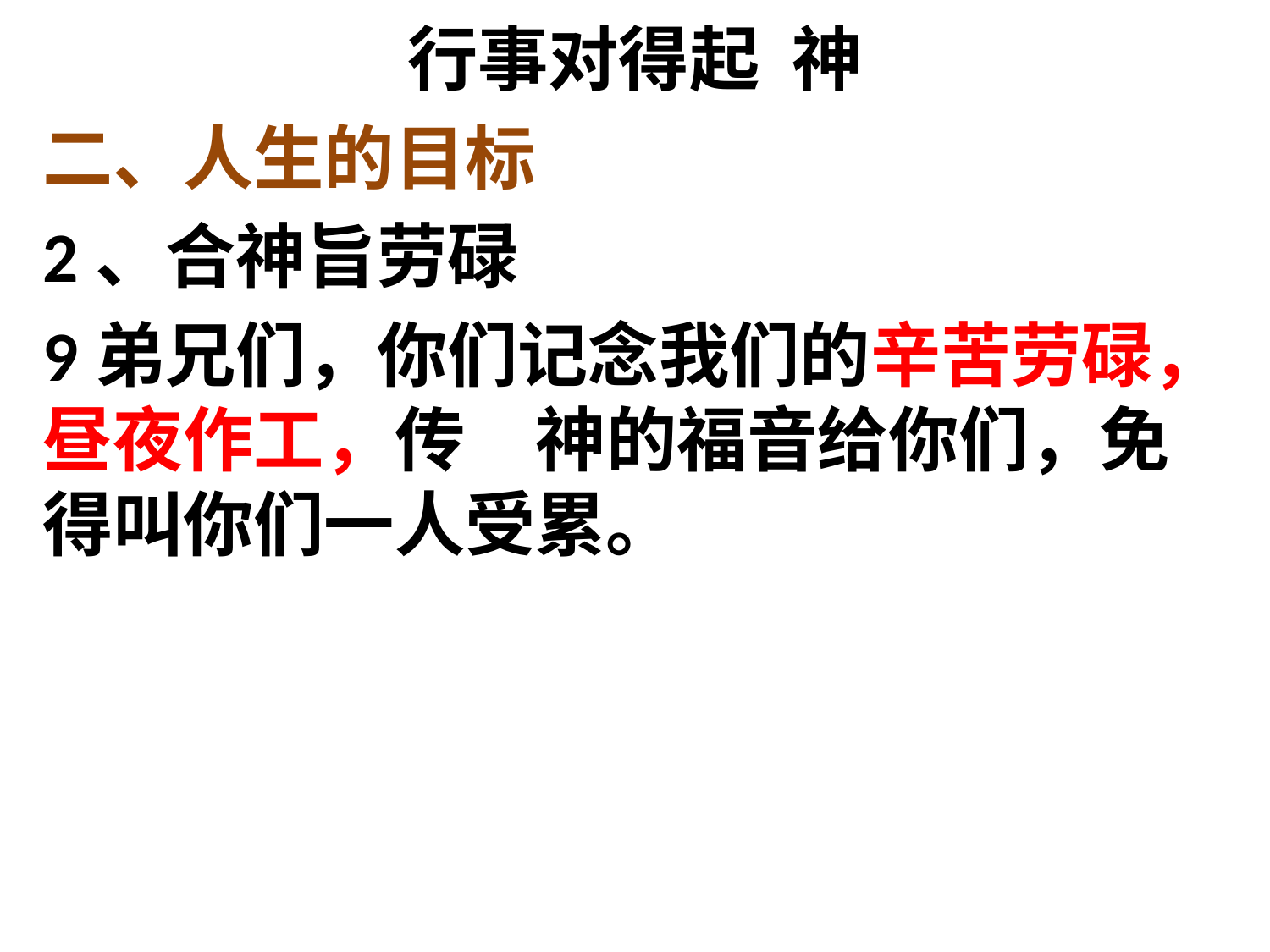

# 行事对得起  神
二、人生的目标
2、合神旨劳碌
9弟兄们，你们记念我们的辛苦劳碌，昼夜作工，传　神的福音给你们，免得叫你们一人受累。